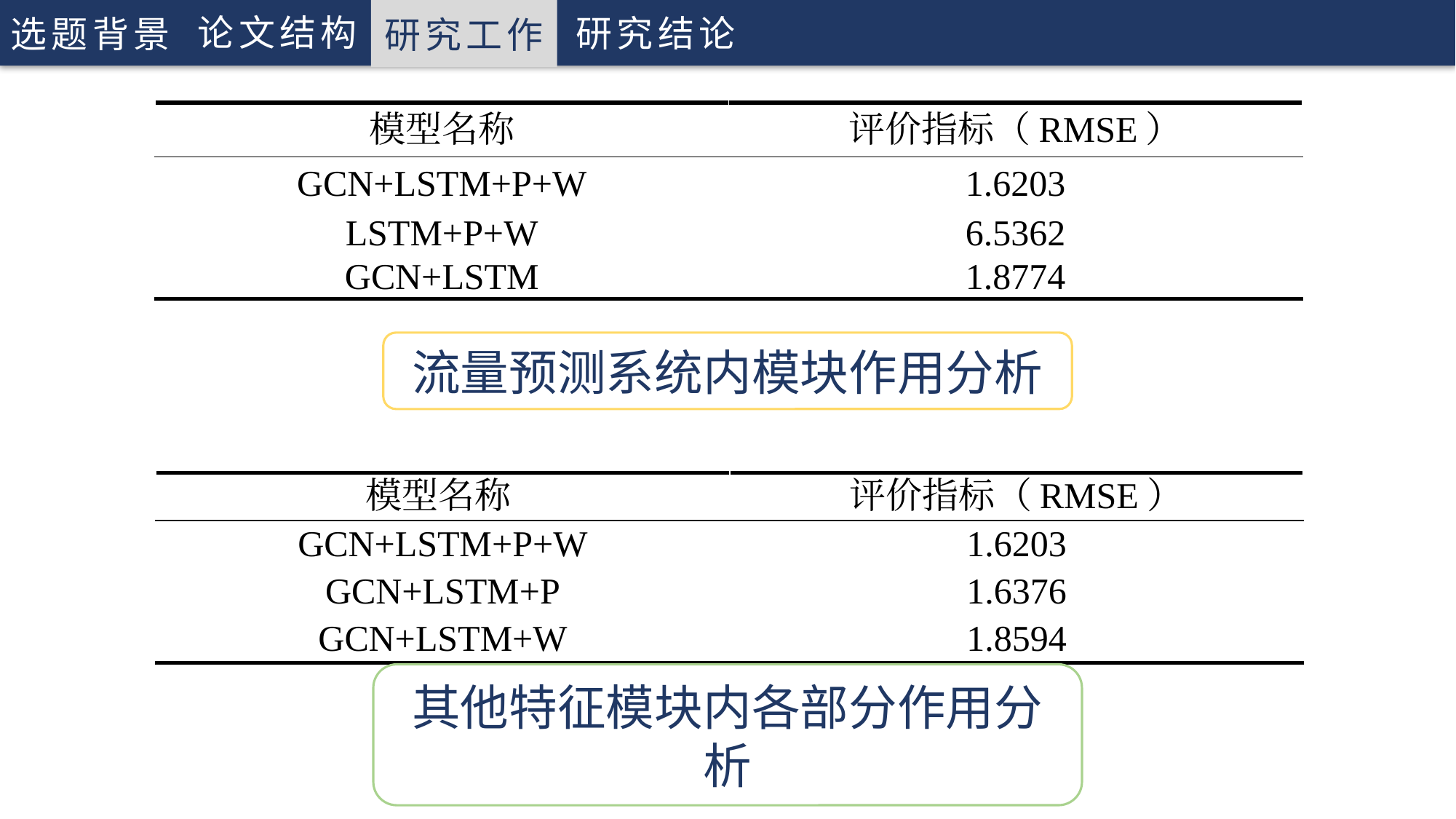

研究工作
论文结构
研究工作
研究结论
选题背景
选题背景
研究工作
研究结论

| 模型名称 | 评价指标（RMSE） |
| --- | --- |
| GCN+LSTM+P+W | 1.6203 |
| LSTM+P+W | 6.5362 |
| GCN+LSTM | 1.8774 |
流量预测系统内模块作用分析
| 模型名称 | 评价指标（RMSE） |
| --- | --- |
| GCN+LSTM+P+W | 1.6203 |
| GCN+LSTM+P | 1.6376 |
| GCN+LSTM+W | 1.8594 |
其他特征模块内各部分作用分析